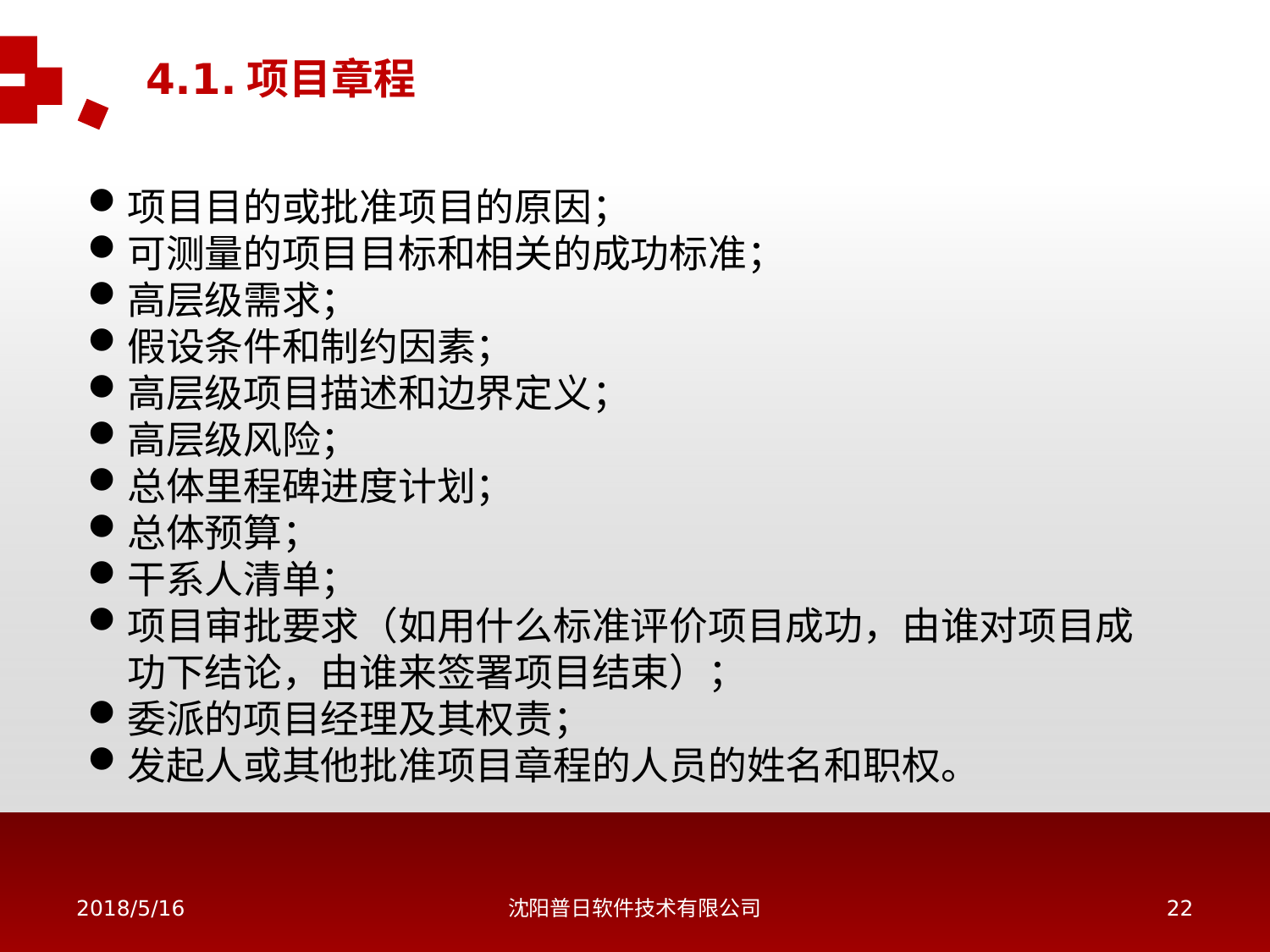

4.1.项目章程
项目目的或批准项目的原因；
可测量的项目目标和相关的成功标准；
高层级需求；
假设条件和制约因素；
高层级项目描述和边界定义；
高层级风险；
总体里程碑进度计划；
总体预算；
干系人清单；
项目审批要求（如用什么标准评价项目成功，由谁对项目成功下结论，由谁来签署项目结束）；
委派的项目经理及其权责；
发起人或其他批准项目章程的人员的姓名和职权。
2018/5/16
沈阳普日软件技术有限公司
22